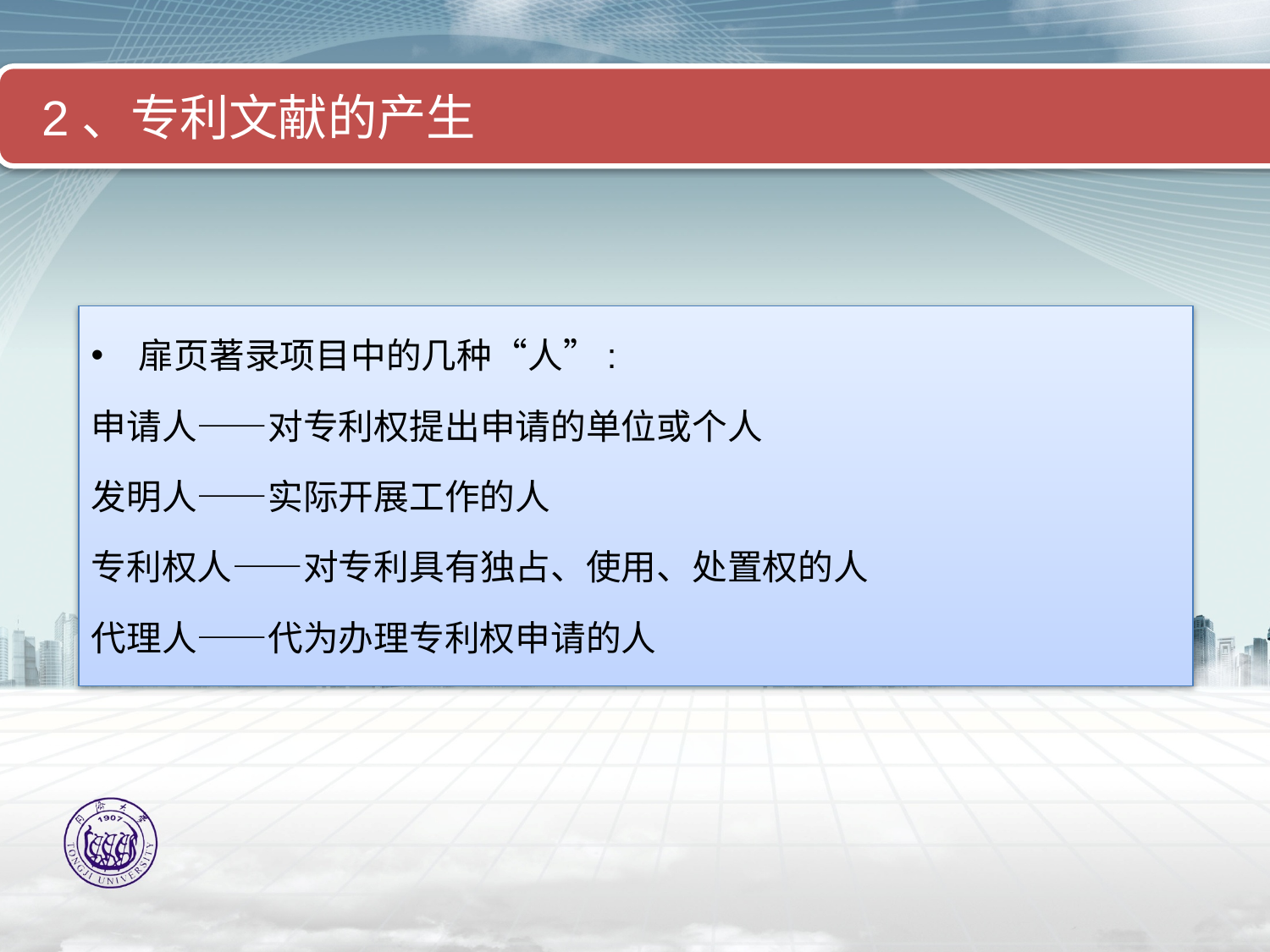

2、专利文献的产生
扉页著录项目中的几种“人”:
申请人——对专利权提出申请的单位或个人
发明人——实际开展工作的人
专利权人——对专利具有独占、使用、处置权的人
代理人——代为办理专利权申请的人